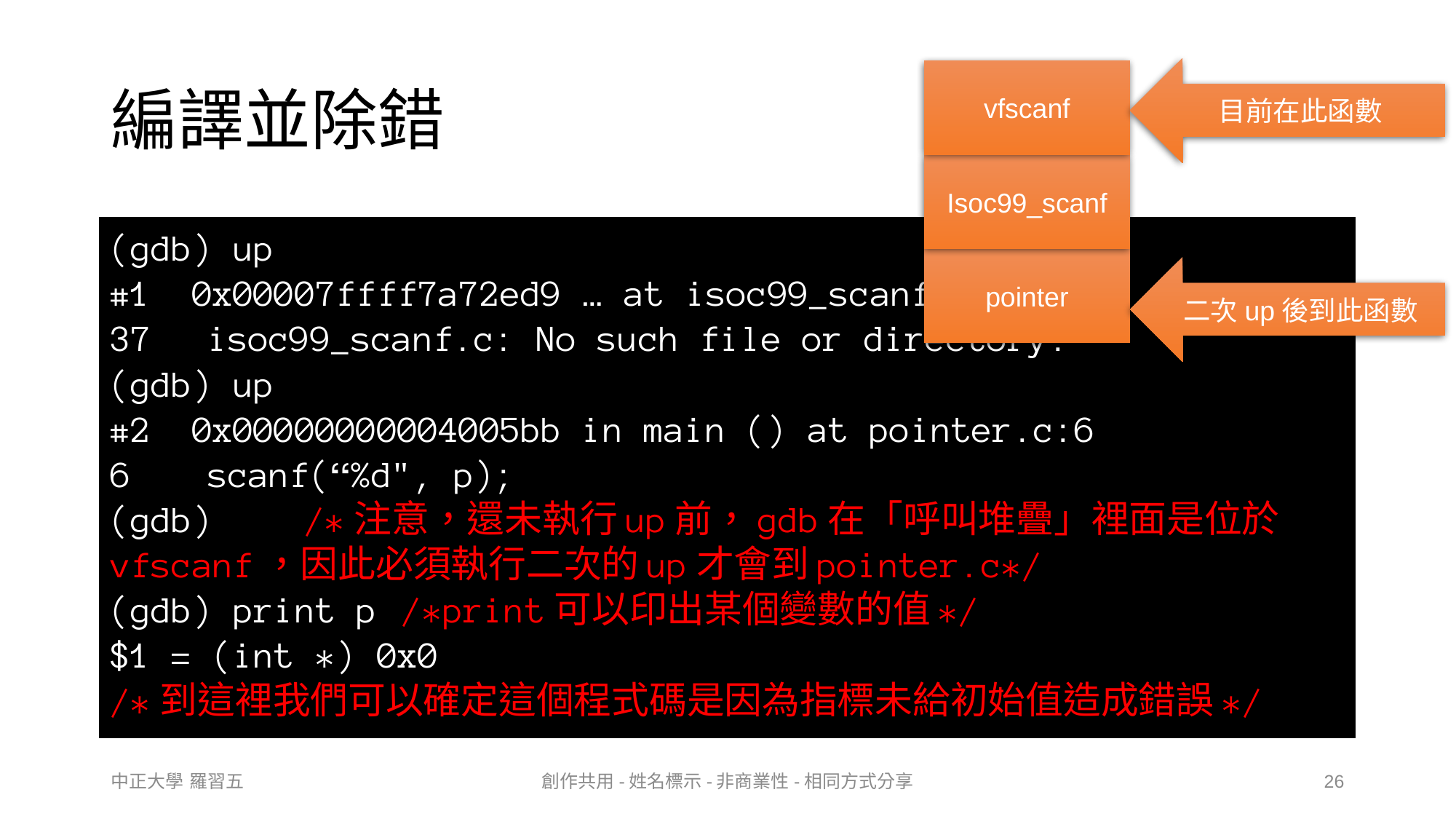

# 編譯並除錯
目前在此函數
vfscanf
Isoc99_scanf
(gdb) up
#1  0x00007ffff7a72ed9 … at isoc99_scanf.c:37
37	isoc99_scanf.c: No such file or directory.
(gdb) up
#2  0x00000000004005bb in main () at pointer.c:6
6		scanf(“%d", p);
(gdb)		/*注意，還未執行up前，gdb在「呼叫堆疊」裡面是位於vfscanf，因此必須執行二次的up才會到pointer.c*/
(gdb) print p		/*print可以印出某個變數的值*/
$1 = (int *) 0x0
/*到這裡我們可以確定這個程式碼是因為指標未給初始值造成錯誤*/
pointer
二次up後到此函數
中正大學 羅習五
創作共用-姓名標示-非商業性-相同方式分享
26